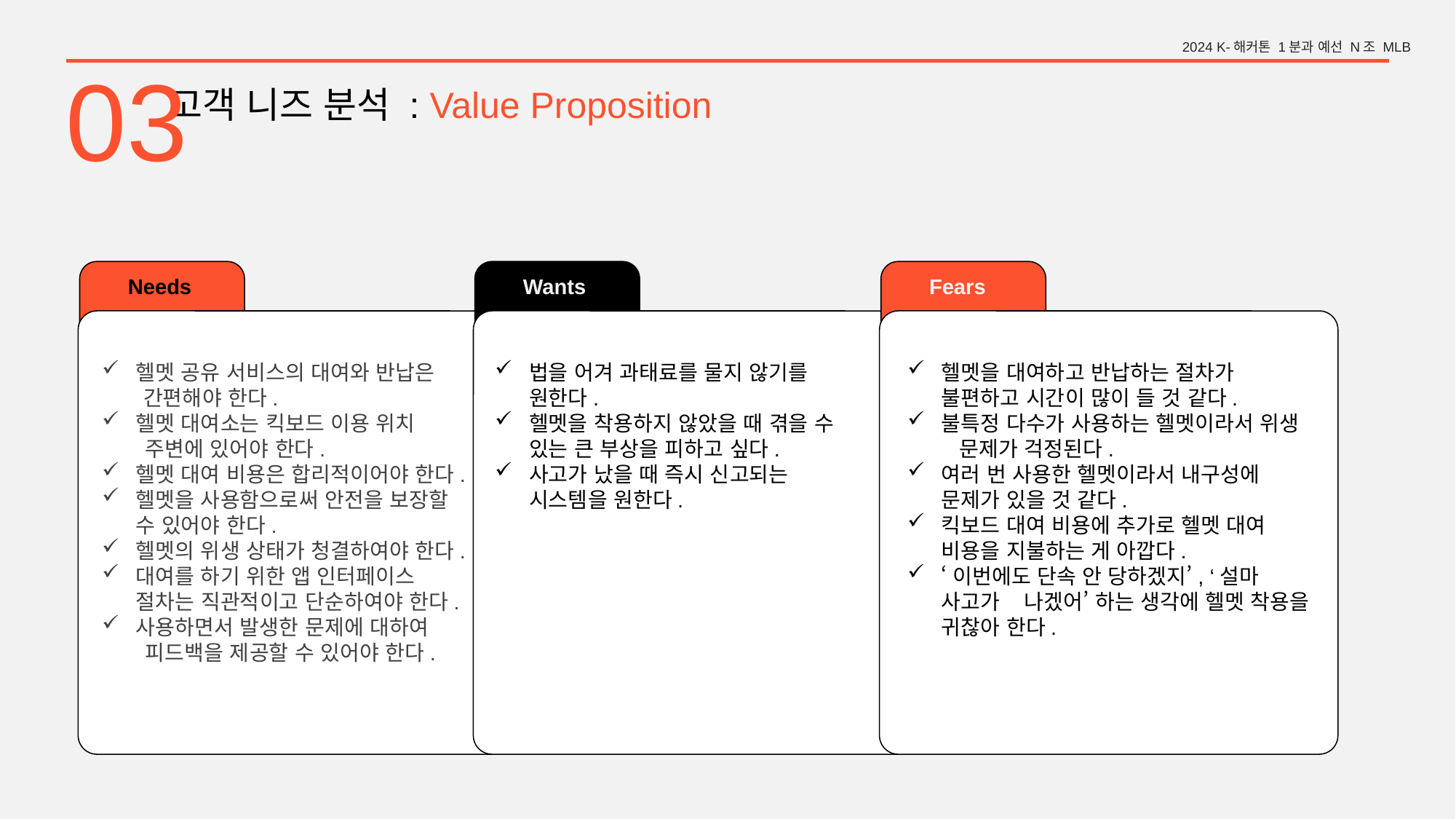

2024 K-해커톤 1분과 예선 N조 MLB
03

고객 니즈 분석 : Value Proposition

Needs
Wants
Fears

헬멧 공유 서비스의 대여와 반납은
       간편해야 한다.
헬멧 대여소는 킥보드 이용 위치
       주변에 있어야 한다.
헬멧 대여 비용은 합리적이어야 한다.
헬멧을 사용함으로써 안전을 보장할 수 있어야 한다.
헬멧의 위생 상태가 청결하여야 한다.
대여를 하기 위한 앱 인터페이스 절차는 직관적이고 단순하여야 한다.
사용하면서 발생한 문제에 대하여
       피드백을 제공할 수 있어야 한다.
법을 어겨 과태료를 물지 않기를 원한다.
헬멧을 착용하지 않았을 때 겪을 수 있는 큰 부상을 피하고 싶다.
사고가 났을 때 즉시 신고되는 시스템을 원한다.
헬멧을 대여하고 반납하는 절차가 불편하고 시간이 많이 들 것 같다.
불특정 다수가 사용하는 헬멧이라서 위생      문제가 걱정된다.
여러 번 사용한 헬멧이라서 내구성에 문제가 있을 것 같다.
킥보드 대여 비용에 추가로 헬멧 대여 비용을 지불하는 게 아깝다.
‘이번에도 단속 안 당하겠지’, ‘설마 사고가    나겠어’ 하는 생각에 헬멧 착용을 귀찮아 한다.